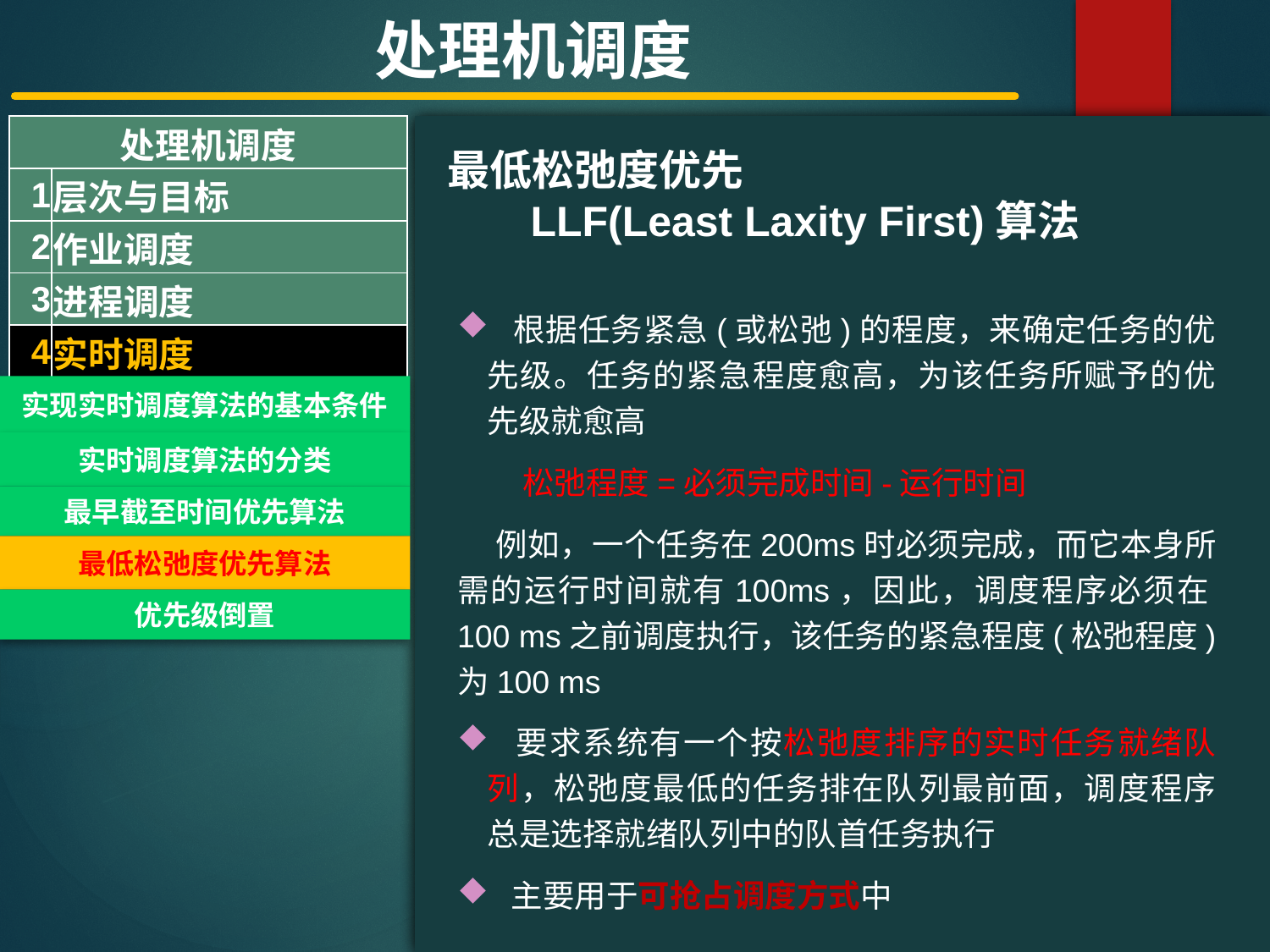

处理机调度
| 处理机调度 |  |
| --- | --- |
| 1 | 层次与目标 |
| 2 | 作业调度 |
| 3 | 进程调度 |
| 4 | 实时调度 |
#
最低松弛度优先
       LLF(Least Laxity First)算法
  根据任务紧急(或松弛)的程度，来确定任务的优先级。任务的紧急程度愈高，为该任务所赋予的优先级就愈高
        松弛程度=必须完成时间-运行时间
    例如，一个任务在200ms时必须完成，而它本身所需的运行时间就有100ms，因此，调度程序必须在100 ms之前调度执行，该任务的紧急程度(松弛程度)为100 ms
  要求系统有一个按松弛度排序的实时任务就绪队列，松弛度最低的任务排在队列最前面，调度程序总是选择就绪队列中的队首任务执行
  主要用于可抢占调度方式中
实现实时调度算法的基本条件
实时调度算法的分类
最早截至时间优先算法
最低松弛度优先算法
优先级倒置